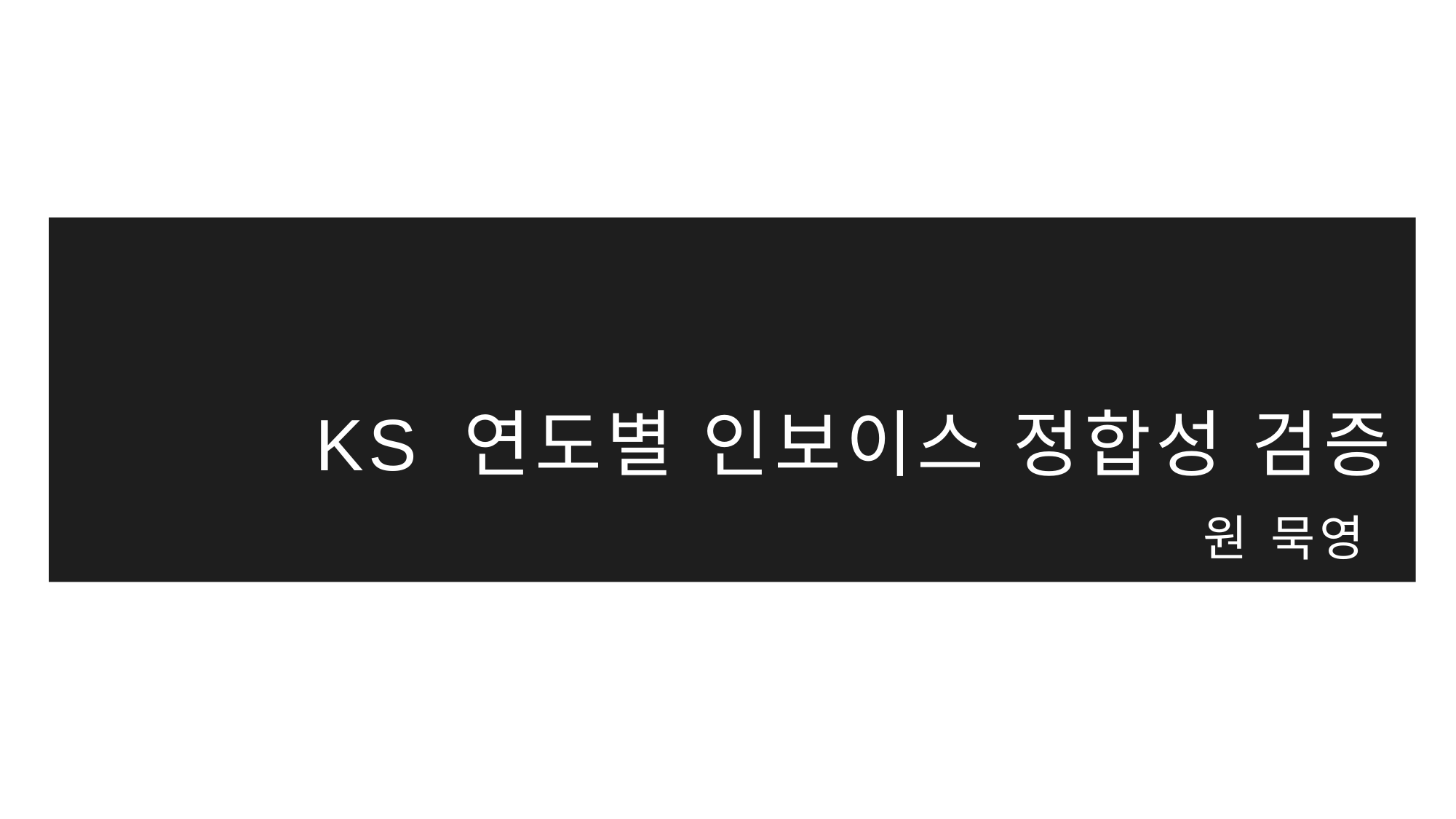

KS 연도별 인보이스 정합성 검증
원 묵영